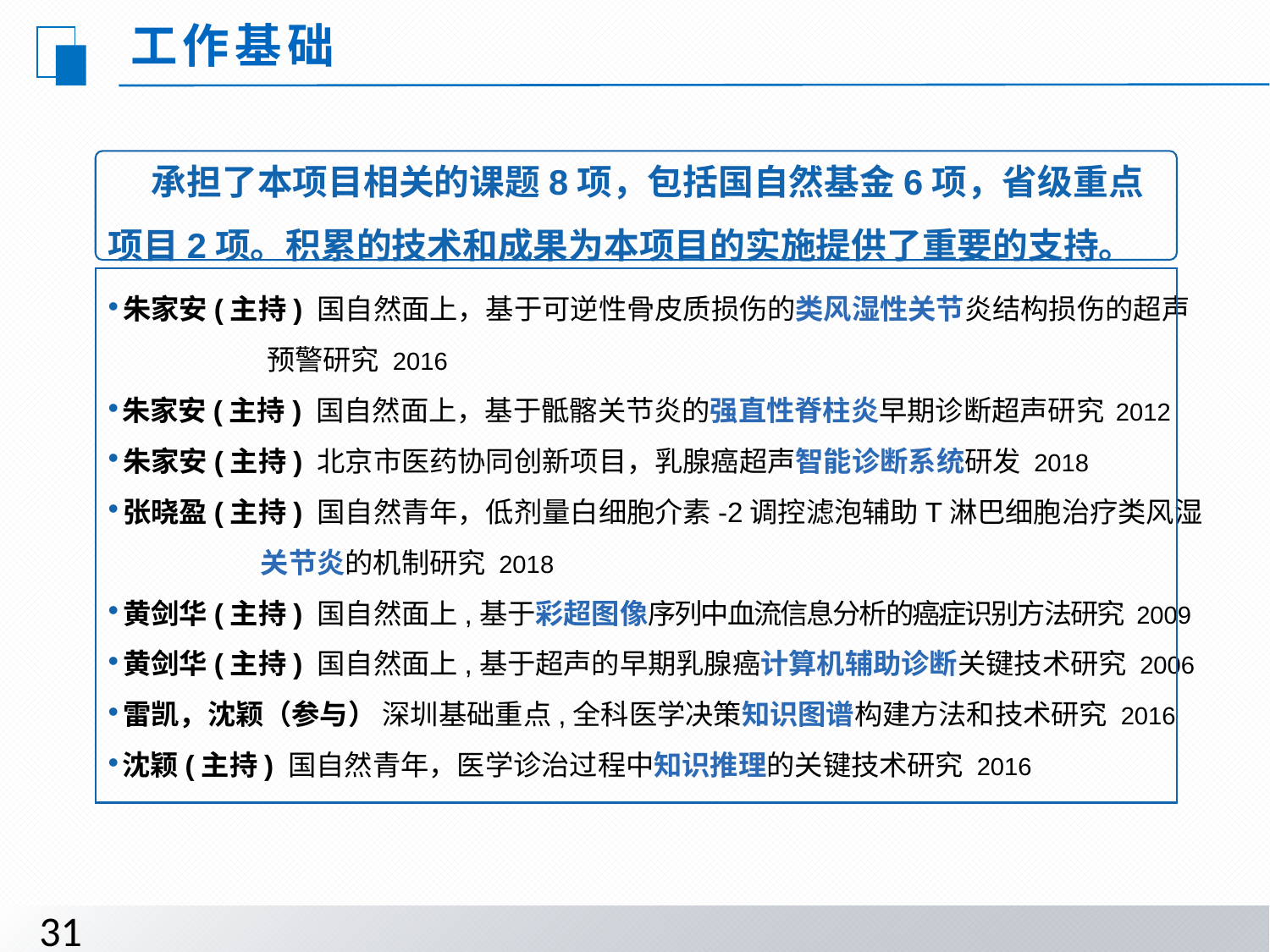

工作基础
     承担了本项目相关的课题8项，包括国自然基金6项，省级重点项目2项。积累的技术和成果为本项目的实施提供了重要的支持。

朱家安(主持) 国自然面上，基于可逆性骨皮质损伤的类风湿性关节炎结构损伤的超声
                        预警研究 2016
朱家安(主持) 国自然面上，基于骶髂关节炎的强直性脊柱炎早期诊断超声研究 2012
朱家安(主持) 北京市医药协同创新项目，乳腺癌超声智能诊断系统研发 2018
张晓盈(主持) 国自然青年，低剂量白细胞介素-2调控滤泡辅助T淋巴细胞治疗类风湿
                       关节炎的机制研究 2018
黄剑华(主持) 国自然面上,基于彩超图像序列中血流信息分析的癌症识别方法研究 2009
黄剑华(主持) 国自然面上,基于超声的早期乳腺癌计算机辅助诊断关键技术研究 2006
雷凯，沈颖（参与） 深圳基础重点,全科医学决策知识图谱构建方法和技术研究 2016
沈颖(主持) 国自然青年，医学诊治过程中知识推理的关键技术研究 2016